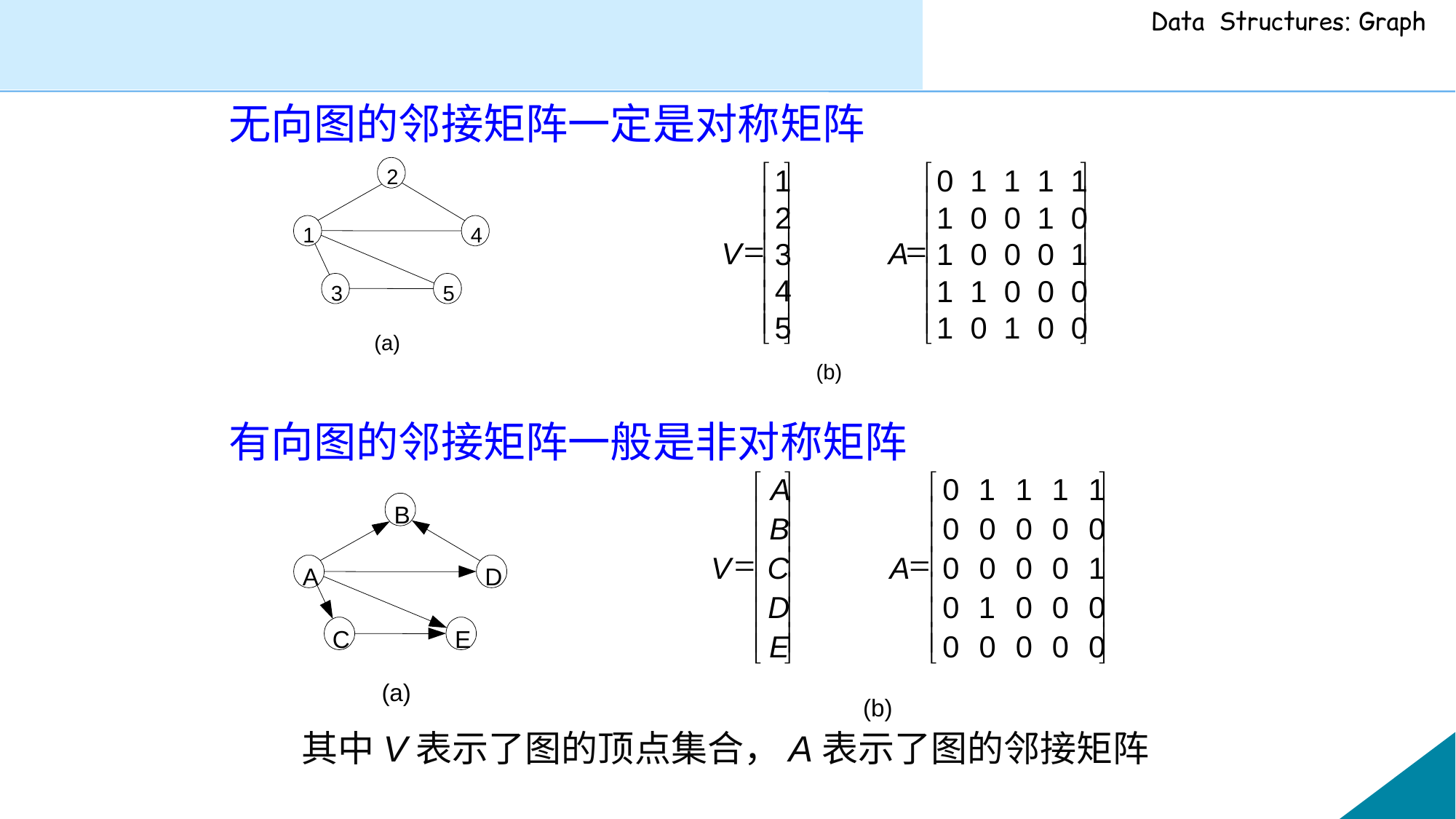

无向图的邻接矩阵一定是对称矩阵

1
0
1
1
1
1
2

2
1
0
0
1
0

1
4

=
=
V
A
3

1
0
0
0
1

4
1
1
0
0
0

3
5

5
1
0
1
0
0

(a)

(b)
有向图的邻接矩阵一般是非对称矩阵

A
0
1
1
1
1

B
B
0
0
0
0
0

=
=
V
A
C
0
0
0
0
1

A
D

D
0
1
0
0
0

C
E
E

0
0
0
0
0

(a)

(b)
其中V表示了图的顶点集合，A表示了图的邻接矩阵